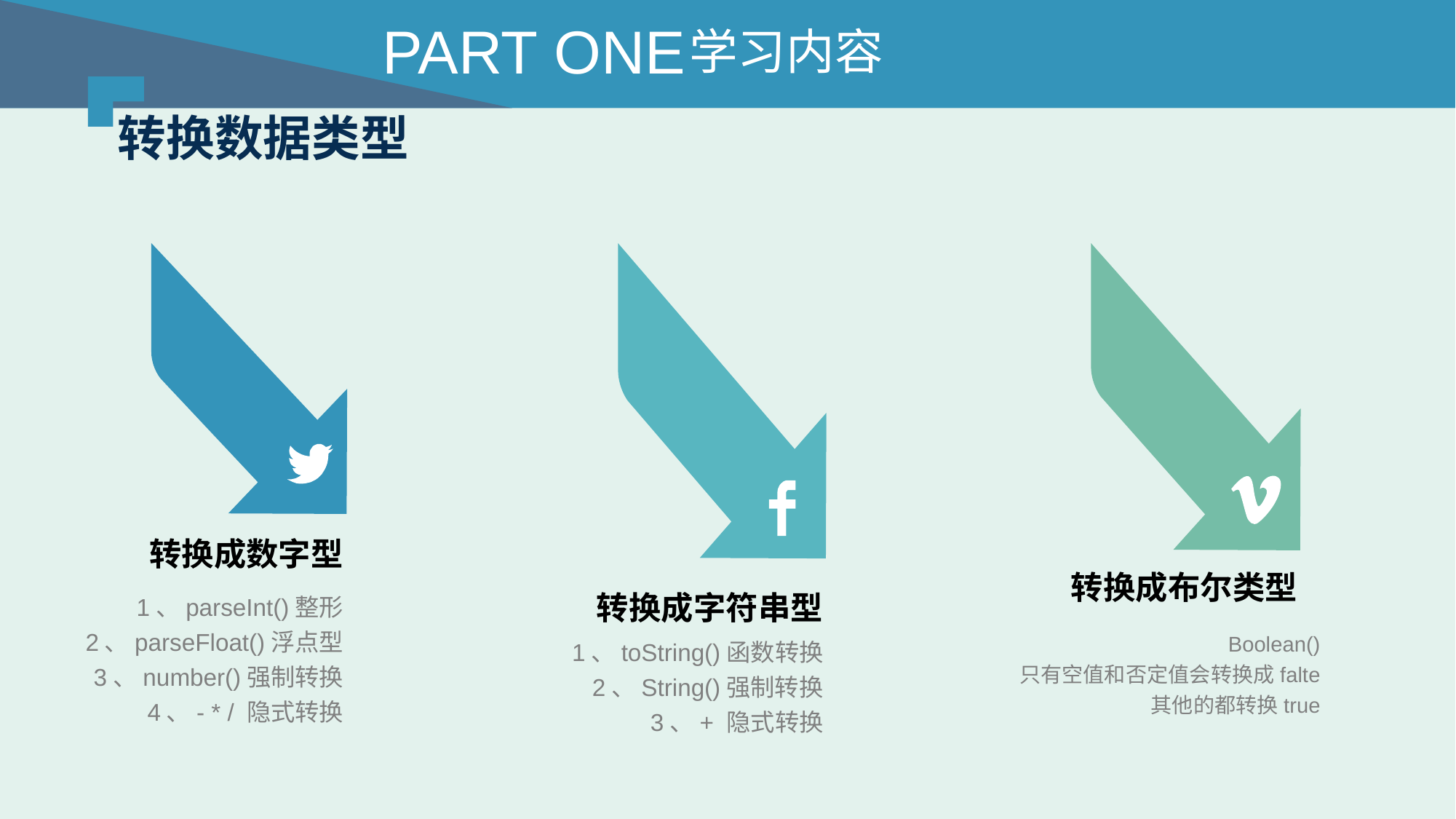

PART ONE
学习内容

转换数据类型

转换成数字型
1、parseInt()整形
2、parseFloat()浮点型
3、number()强制转换
4、- * / 隐式转换

转换成字符串型
1、toString()函数转换
2、String()强制转换
3、+ 隐式转换

转换成布尔类型
Boolean()
只有空值和否定值会转换成falte
其他的都转换true